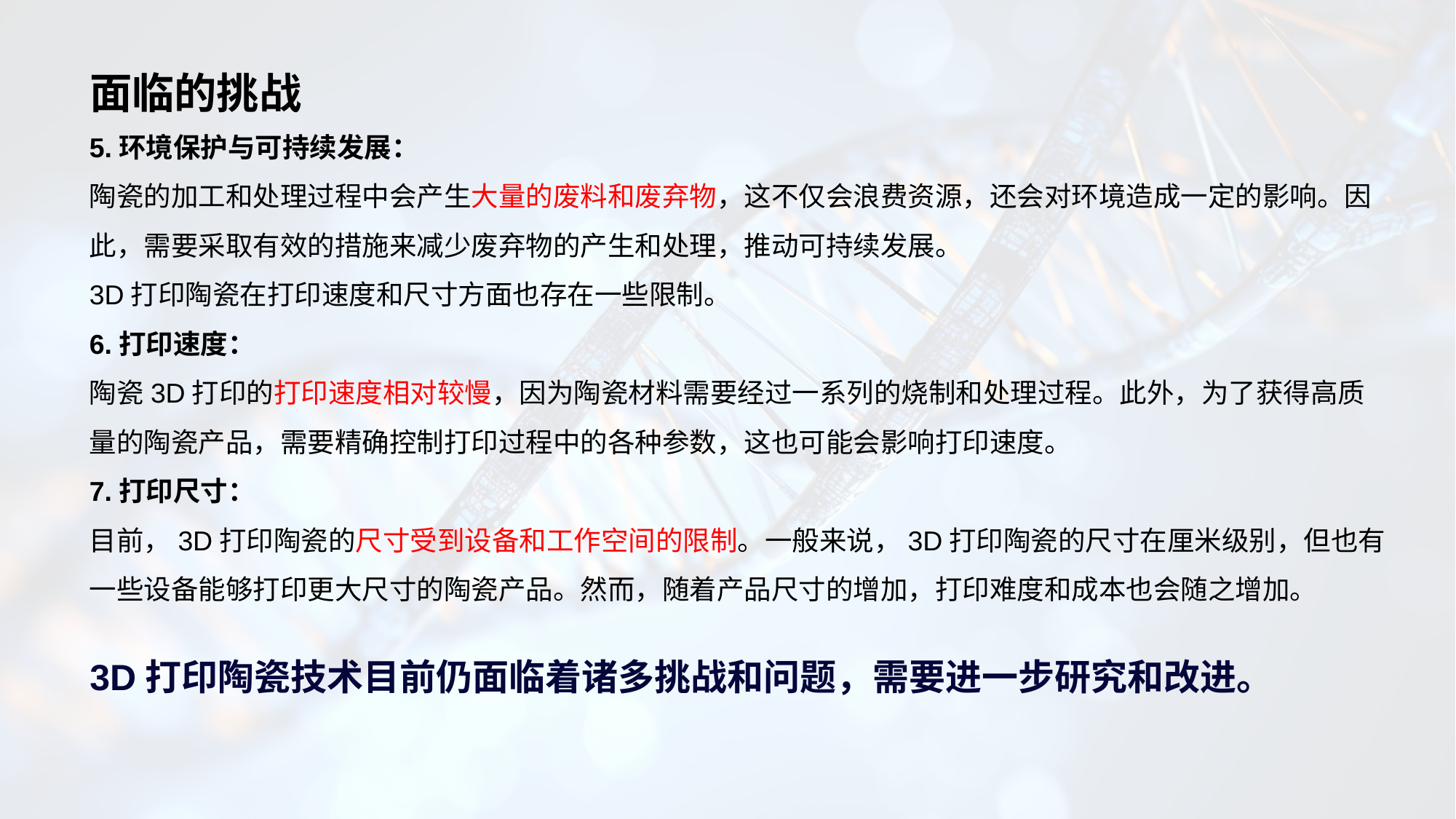

# 面临的挑战
5.环境保护与可持续发展：
陶瓷的加工和处理过程中会产生大量的废料和废弃物，这不仅会浪费资源，还会对环境造成一定的影响。因此，需要采取有效的措施来减少废弃物的产生和处理，推动可持续发展。
3D打印陶瓷在打印速度和尺寸方面也存在一些限制。
6.打印速度：
陶瓷3D打印的打印速度相对较慢，因为陶瓷材料需要经过一系列的烧制和处理过程。此外，为了获得高质量的陶瓷产品，需要精确控制打印过程中的各种参数，这也可能会影响打印速度。
7.打印尺寸：
目前，3D打印陶瓷的尺寸受到设备和工作空间的限制。一般来说，3D打印陶瓷的尺寸在厘米级别，但也有一些设备能够打印更大尺寸的陶瓷产品。然而，随着产品尺寸的增加，打印难度和成本也会随之增加。
3D打印陶瓷技术目前仍面临着诸多挑战和问题，需要进一步研究和改进。